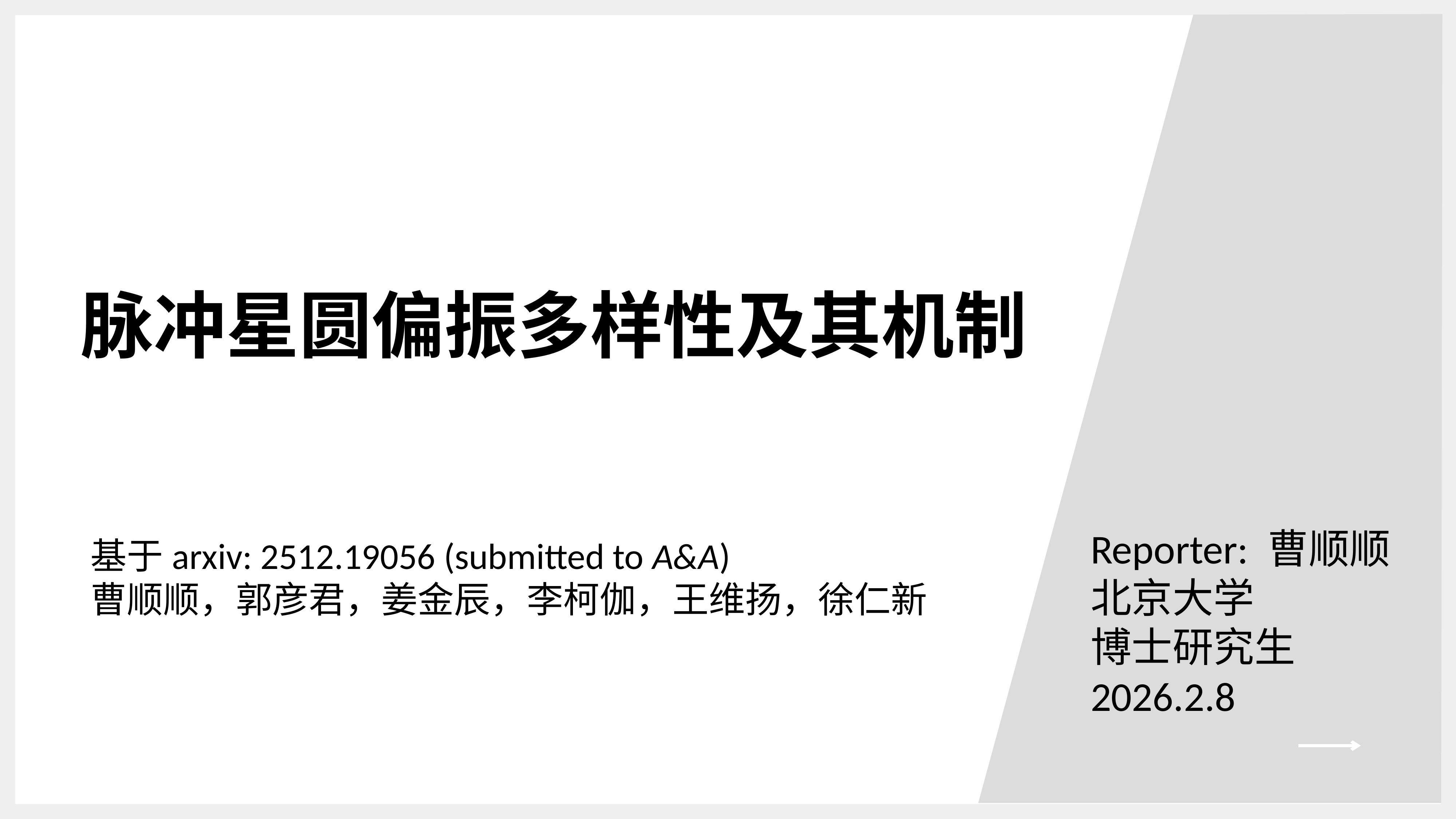

#

脉冲星圆偏振多样性及其机制
Reporter: 曹顺顺
北京大学
博士研究生
2026.2.8
基于arxiv: 2512.19056 (submitted to A&A)
曹顺顺，郭彦君，姜金辰，李柯伽，王维扬，徐仁新

1